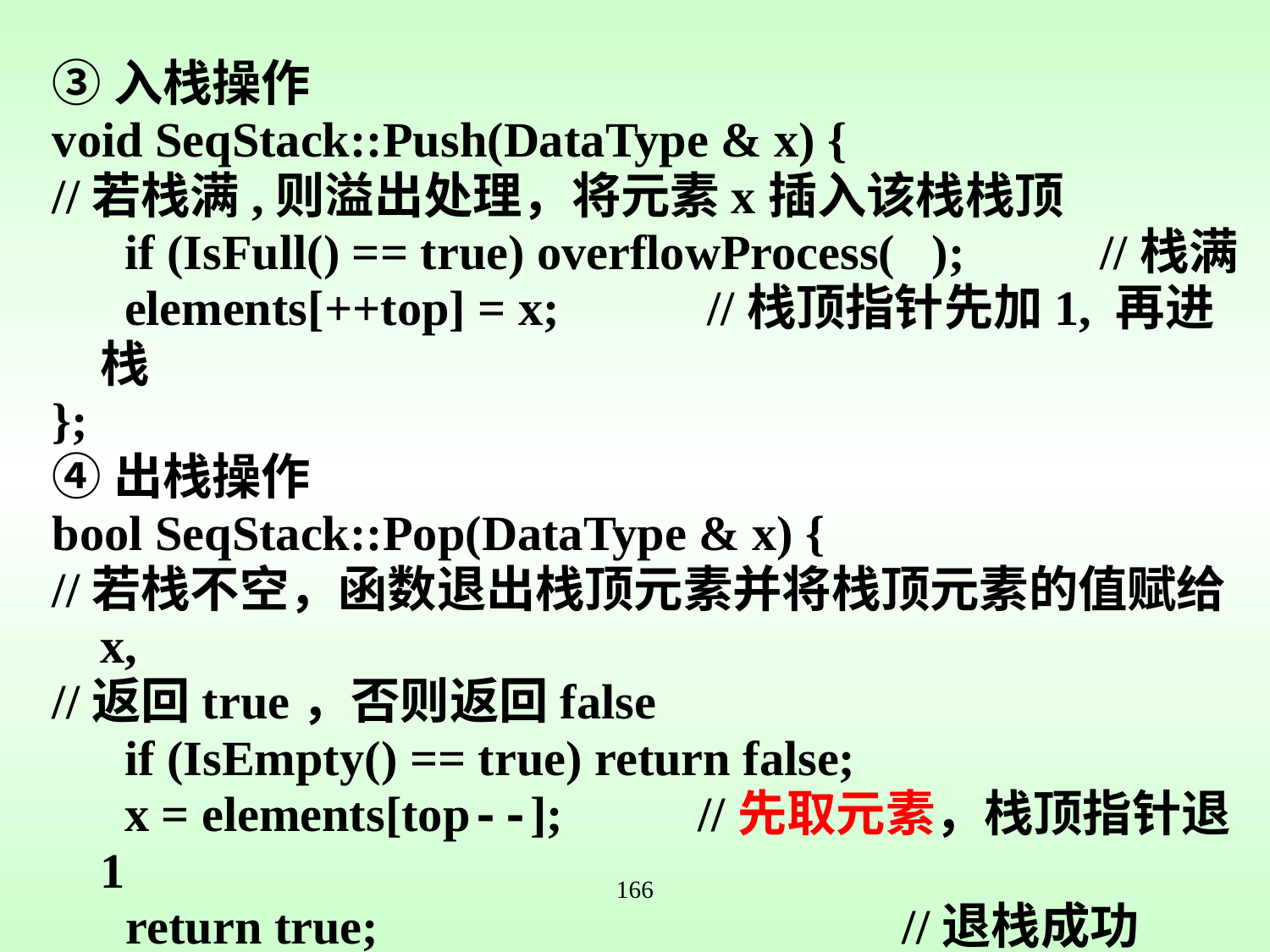

③入栈操作
void SeqStack::Push(DataType & x) {
//若栈满,则溢出处理，将元素x插入该栈栈顶
	  if (IsFull() == true) overflowProcess(   );           //栈满
	  elements[++top] = x;            //栈顶指针先加1, 再进栈
};
④出栈操作
bool SeqStack::Pop(DataType & x) {
//若栈不空，函数退出栈顶元素并将栈顶元素的值赋给x,
//返回true，否则返回false
	  if (IsEmpty() == true) return false;
	  x = elements[top--];           //先取元素，栈顶指针退1
      return true;		                        //退栈成功
};
166